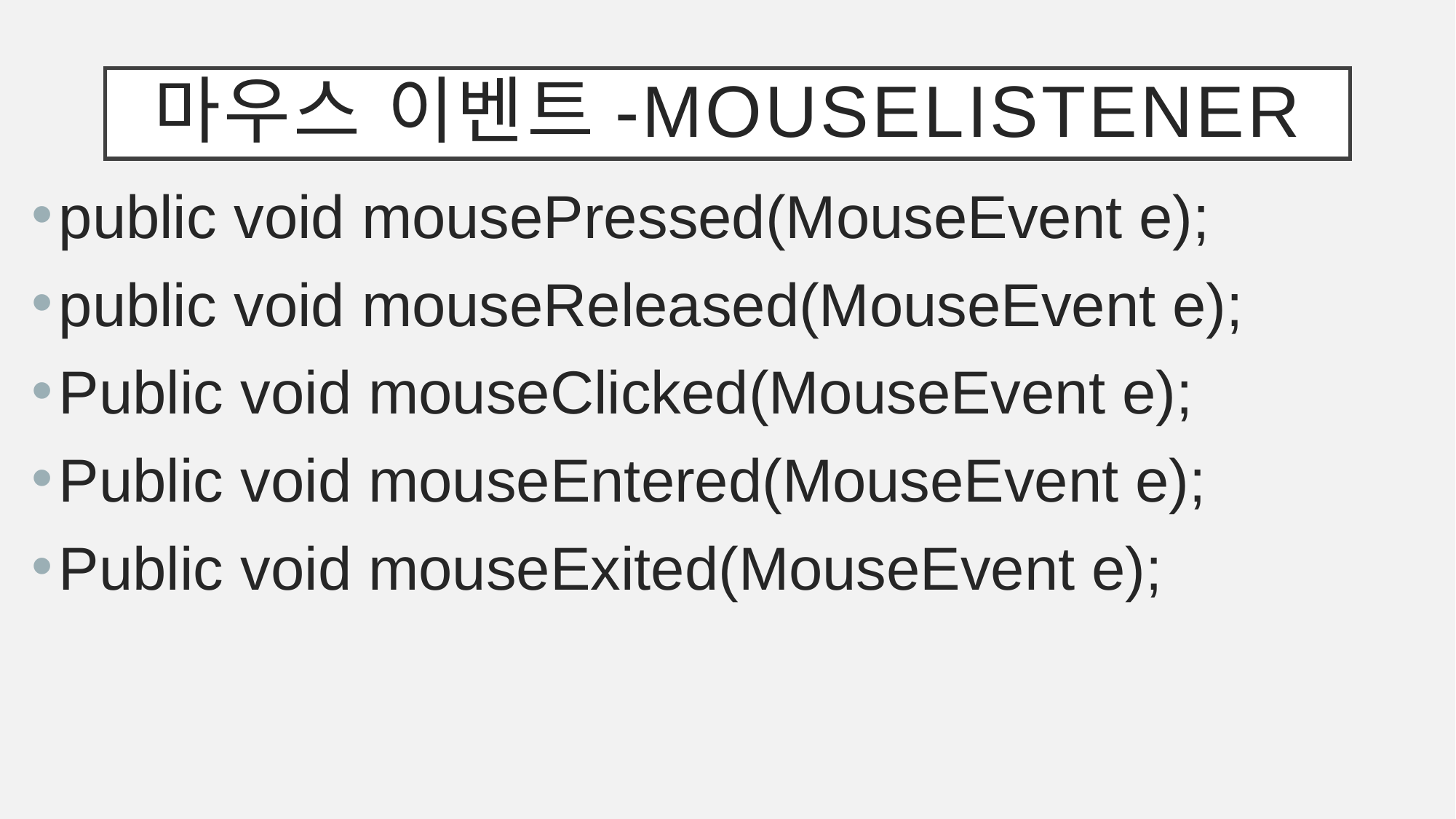

# 마우스 이벤트-MouseListener
public void mousePressed(MouseEvent e);
public void mouseReleased(MouseEvent e);
Public void mouseClicked(MouseEvent e);
Public void mouseEntered(MouseEvent e);
Public void mouseExited(MouseEvent e);